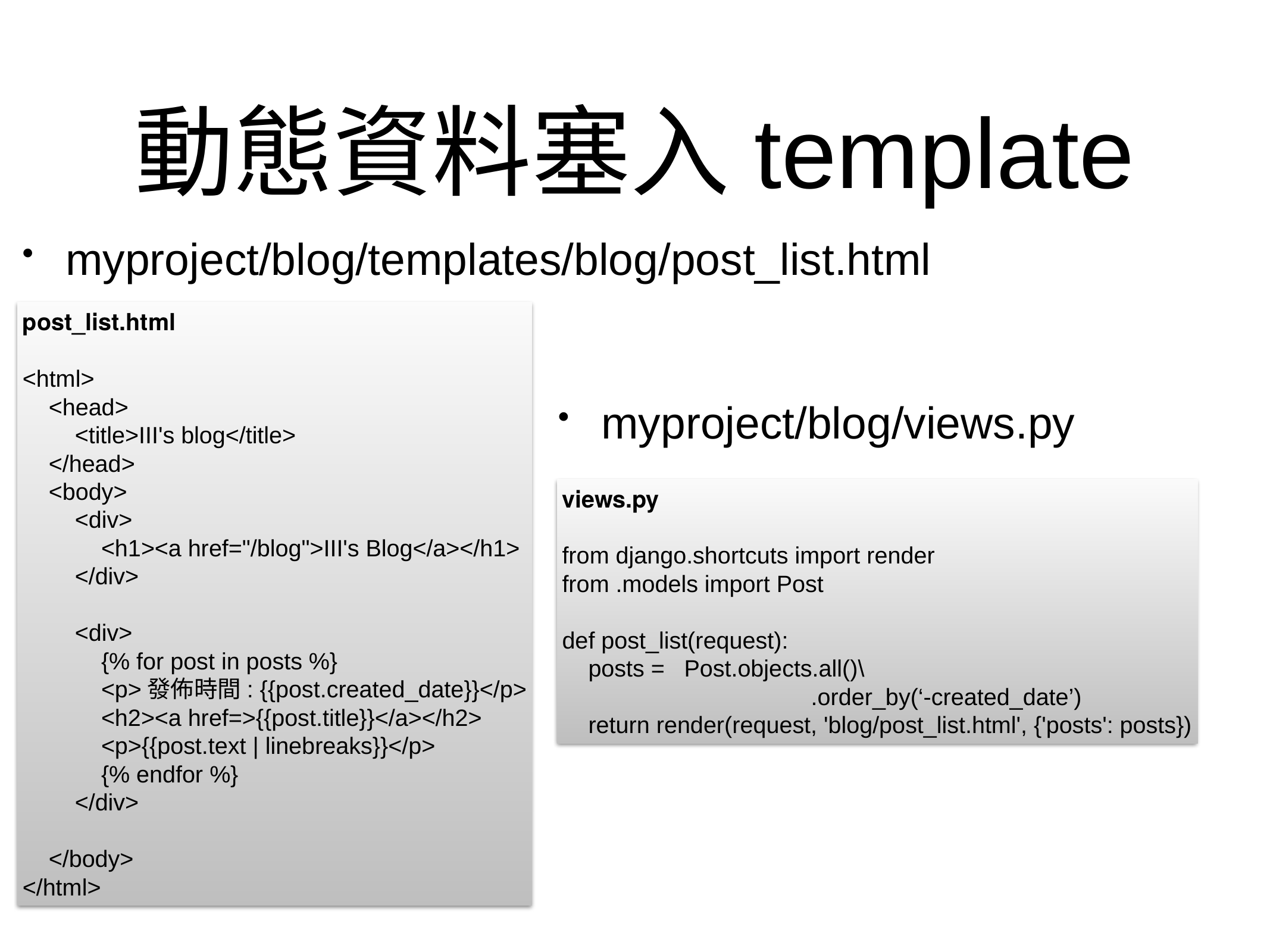

# 動態資料塞入template
myproject/blog/templates/blog/post_list.html
post_list.html

<html>
    <head>
        <title>III's blog</title>
    </head>
    <body>
        <div>
            <h1><a href="/blog">III's Blog</a></h1>
        </div>

        <div>
            {% for post in posts %}
            <p>發佈時間: {{post.created_date}}</p>
            <h2><a href=>{{post.title}}</a></h2>
            <p>{{post.text | linebreaks}}</p>
            {% endfor %}
        </div>

    </body>
</html>
myproject/blog/views.py
views.py

from django.shortcuts import render
from .models import Post

def post_list(request):
    posts =   Post.objects.all()\
                                      .order_by(‘-created_date’)
    return render(request, 'blog/post_list.html', {'posts': posts})